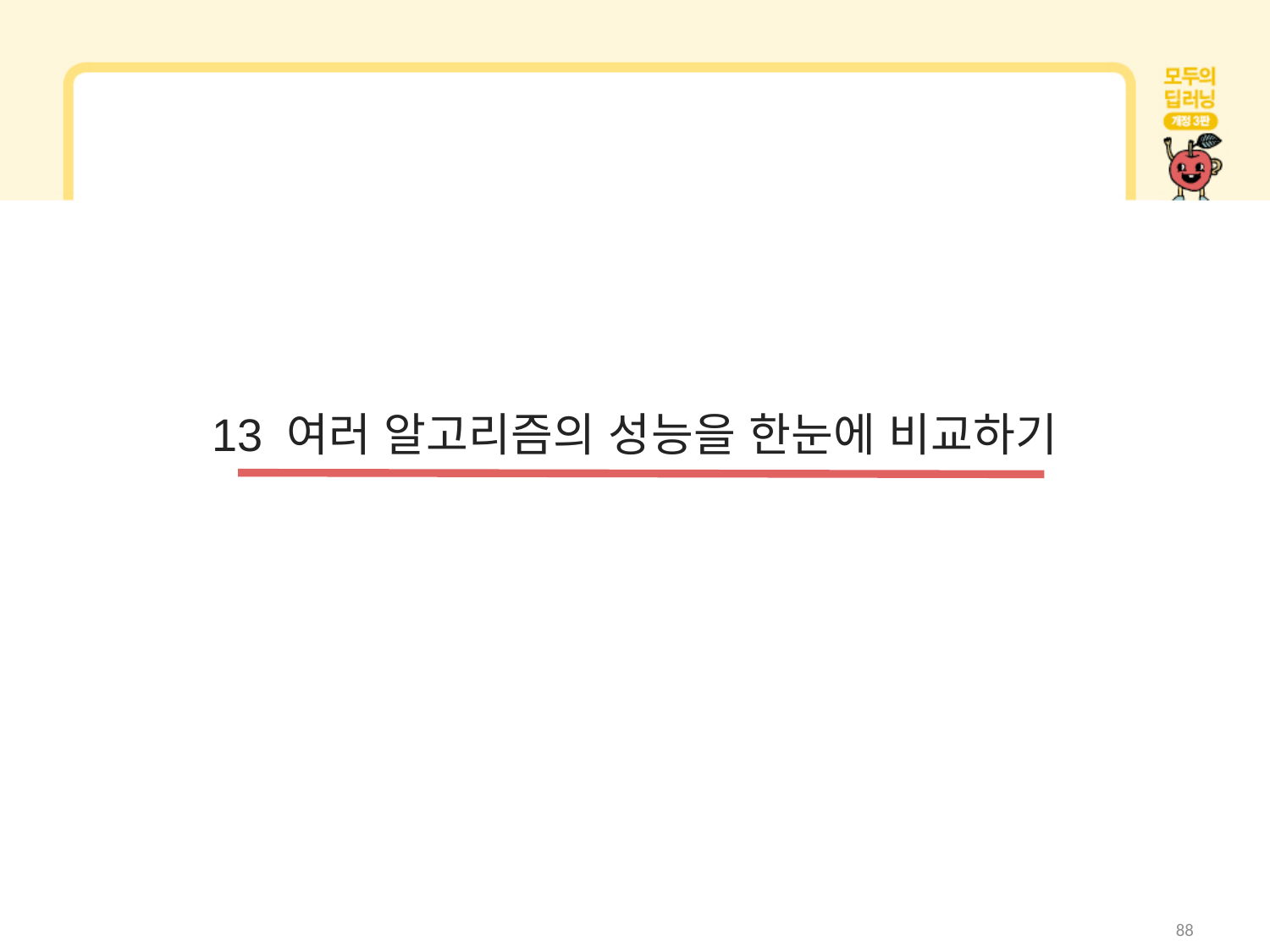

13 여러 알고리즘의 성능을 한눈에 비교하기
88